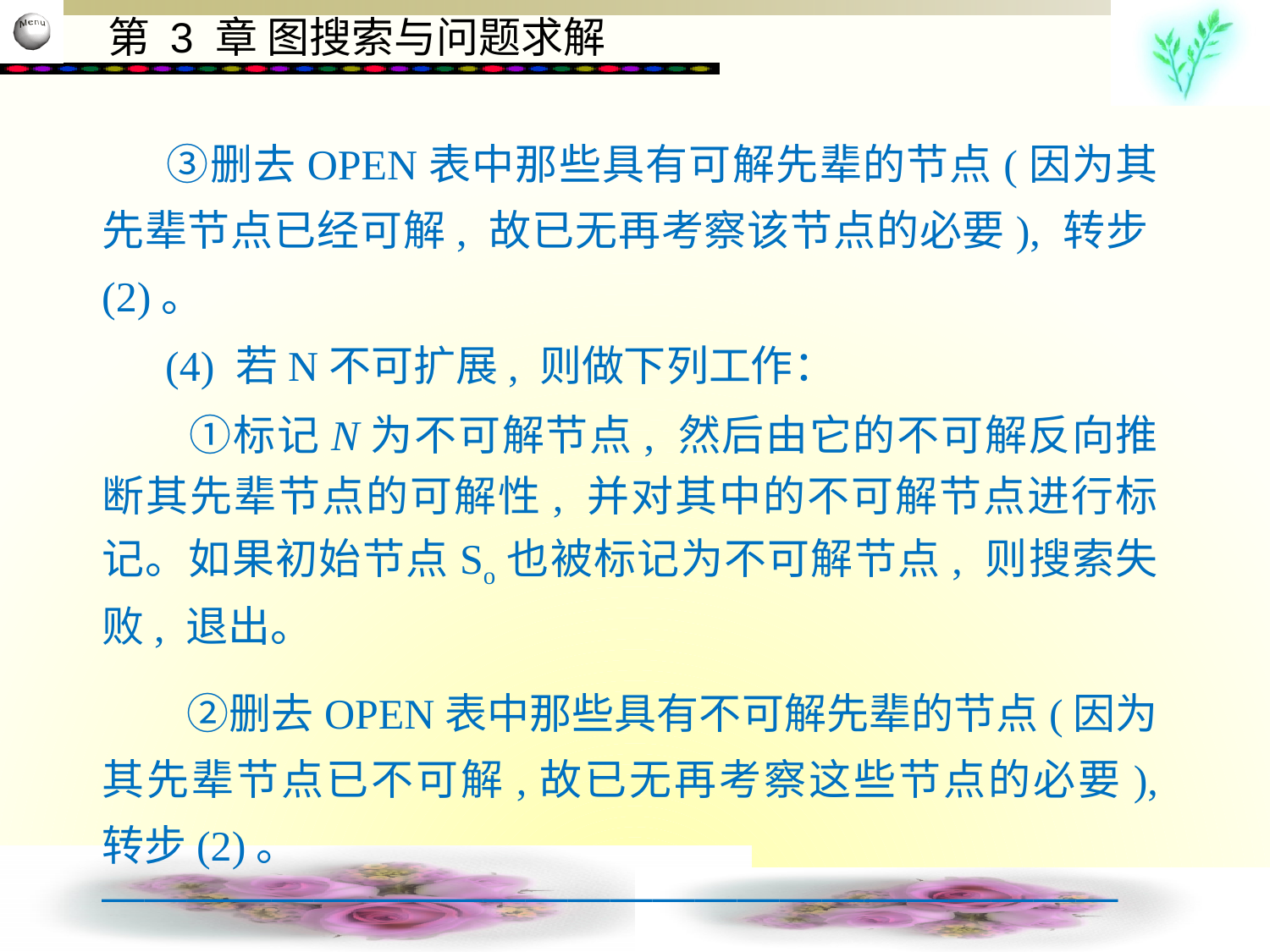

③删去OPEN表中那些具有可解先辈的节点(因为其先辈节点已经可解, 故已无再考察该节点的必要), 转步(2)。
      (4) 若N不可扩展, 则做下列工作：
　　①标记N为不可解节点, 然后由它的不可解反向推断其先辈节点的可解性, 并对其中的不可解节点进行标记。如果初始节点So也被标记为不可解节点, 则搜索失败, 退出。
　　②删去OPEN表中那些具有不可解先辈的节点(因为其先辈节点已不可解,故已无再考察这些节点的必要), 转步(2)。
————————————————————————